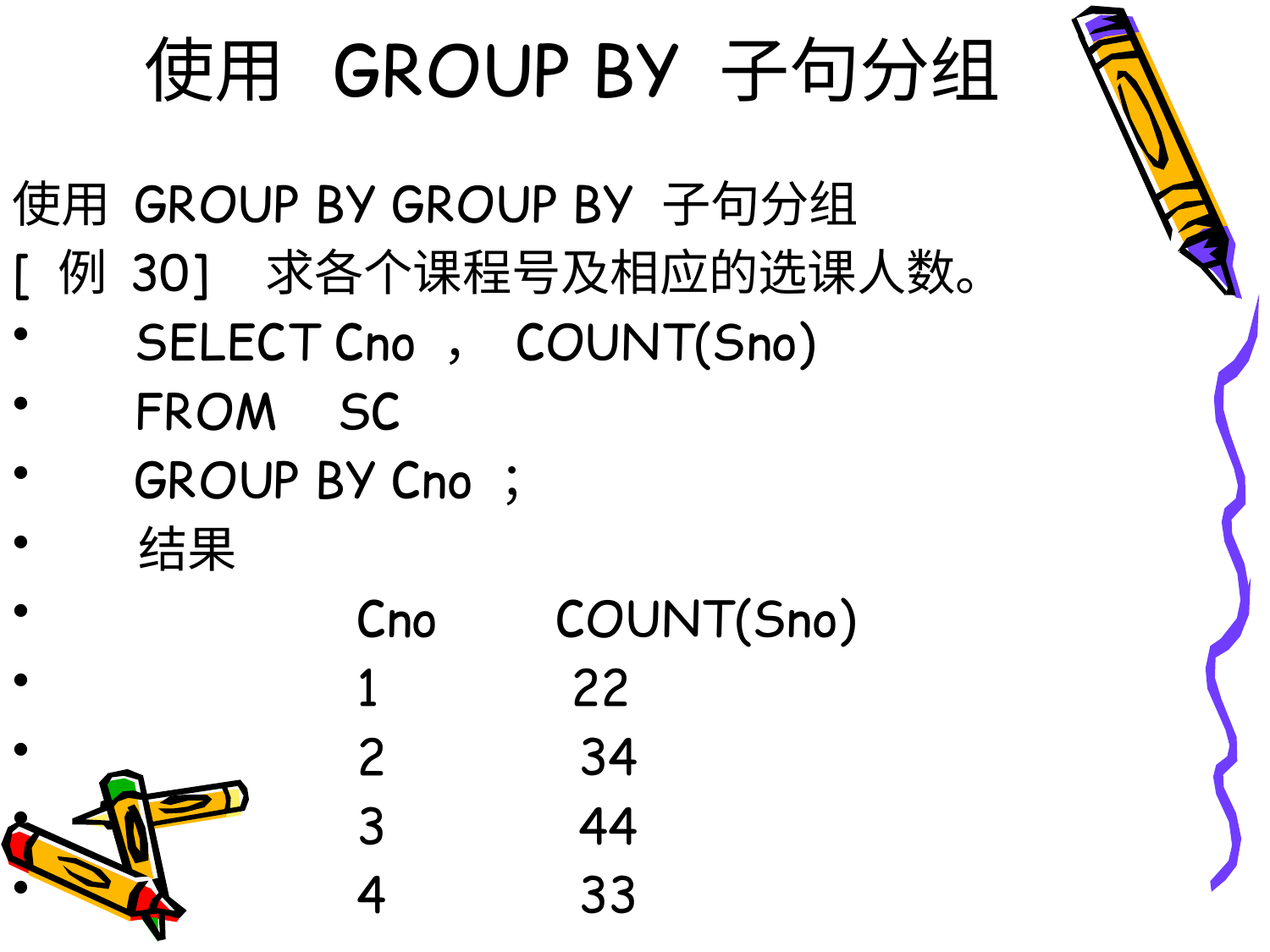

# 使用  GROUP BY 子句分组
使用 GROUP BY GROUP BY 子句分组
[ 例 30]   求各个课程号及相应的选课人数。
     SELECT Cno ， COUNT(Sno)
     FROM    SC
     GROUP BY Cno ；
      结果
                    Cno        COUNT(Sno)
                    1             22
                    2             34
                    3             44
                    4             33